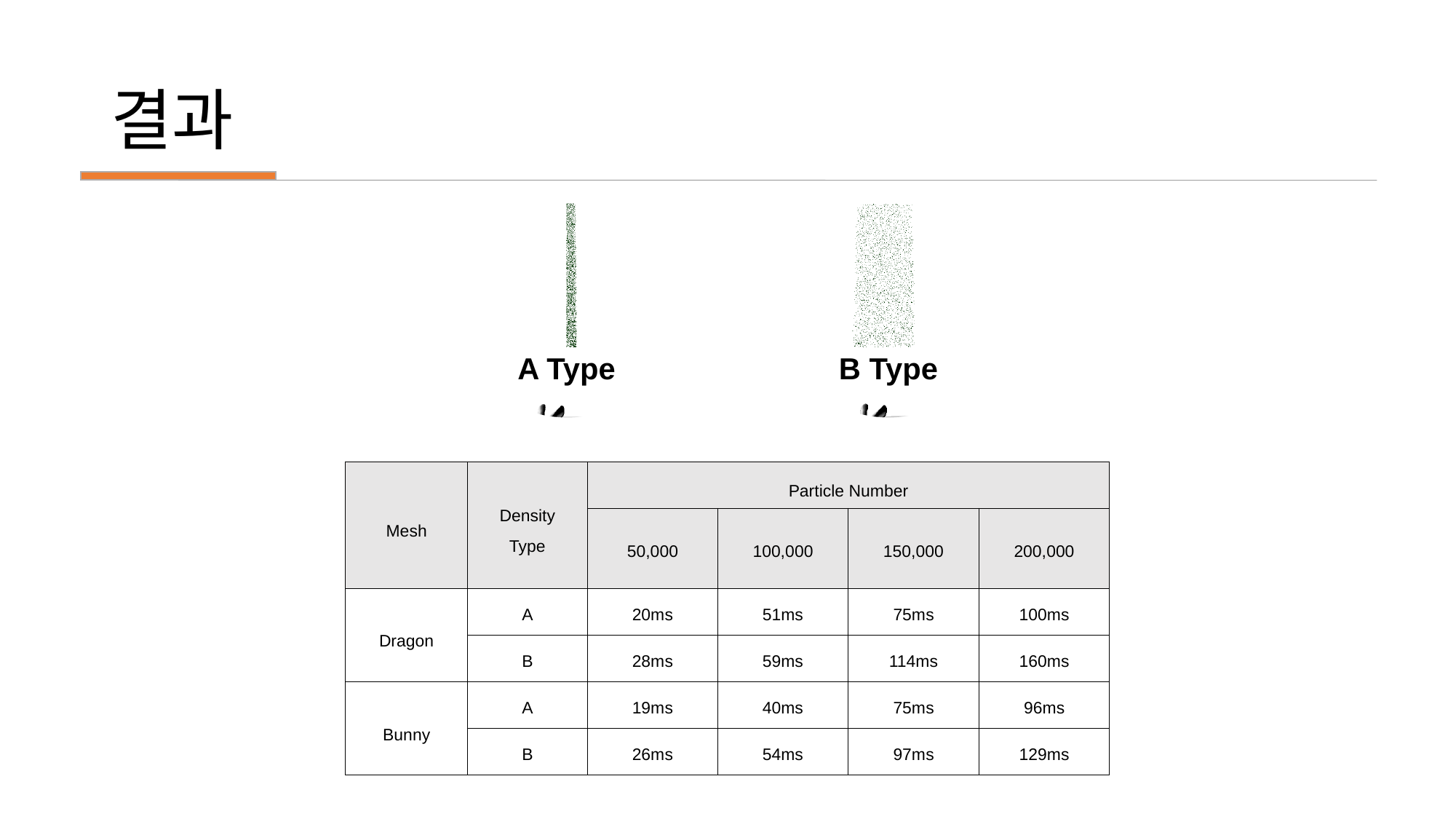

# 결과

B Type

A Type
| Mesh | Density Type | Particle Number |  |  |  |
| --- | --- | --- | --- | --- | --- |
|  |  | 50,000 | 100,000 | 150,000 | 200,000 |
| Dragon | A | 20ms | 51ms | 75ms | 100ms |
|  | B | 28ms | 59ms | 114ms | 160ms |
| Bunny | A | 19ms | 40ms | 75ms | 96ms |
|  | B | 26ms | 54ms | 97ms | 129ms |